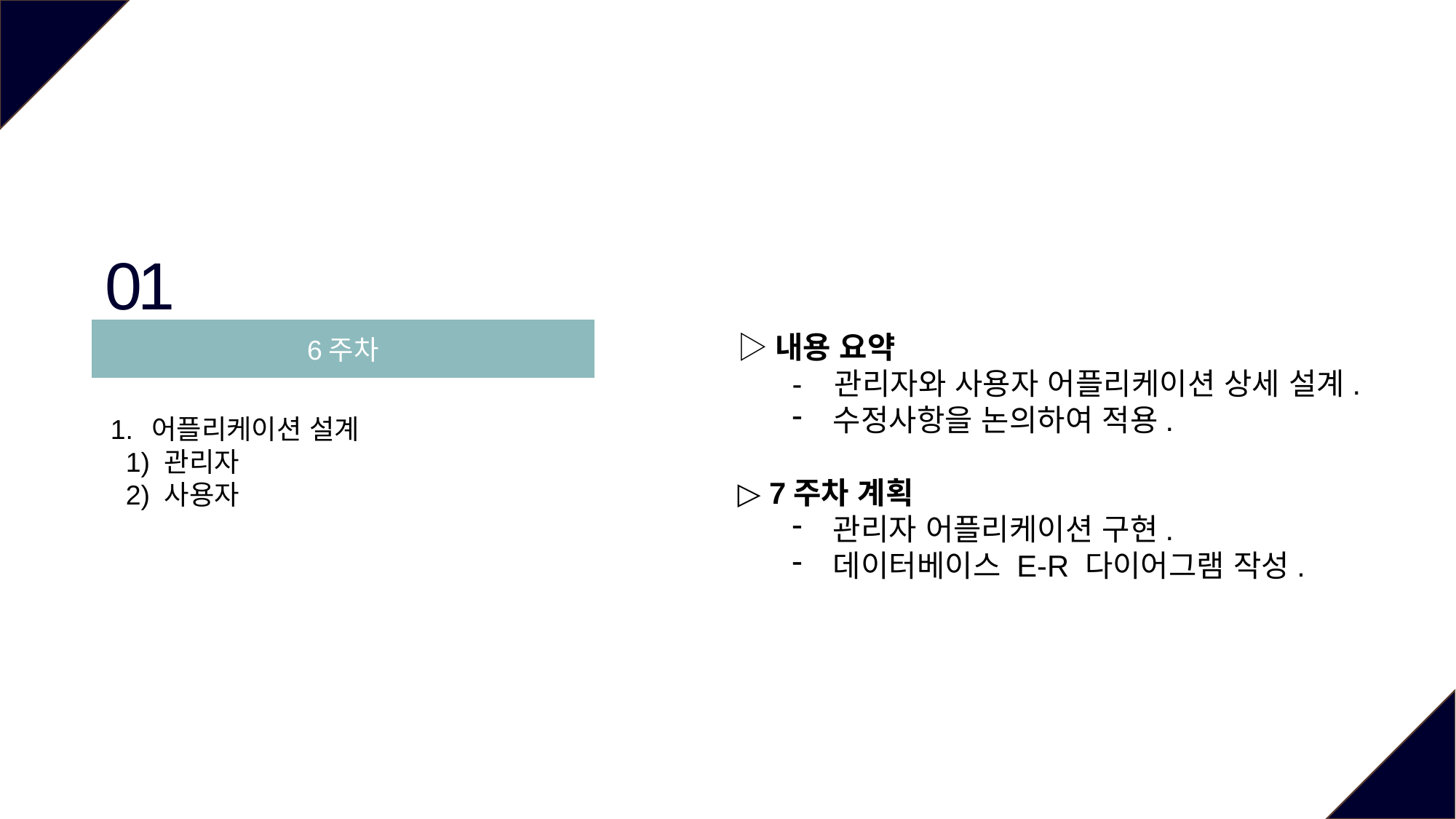

01
6주차
▷내용 요약
-   관리자와 사용자 어플리케이션 상세 설계.
수정사항을 논의하여 적용.

▷ 7주차 계획
관리자 어플리케이션 구현.
데이터베이스 E-R 다이어그램 작성.
어플리케이션 설계
  1) 관리자
  2) 사용자